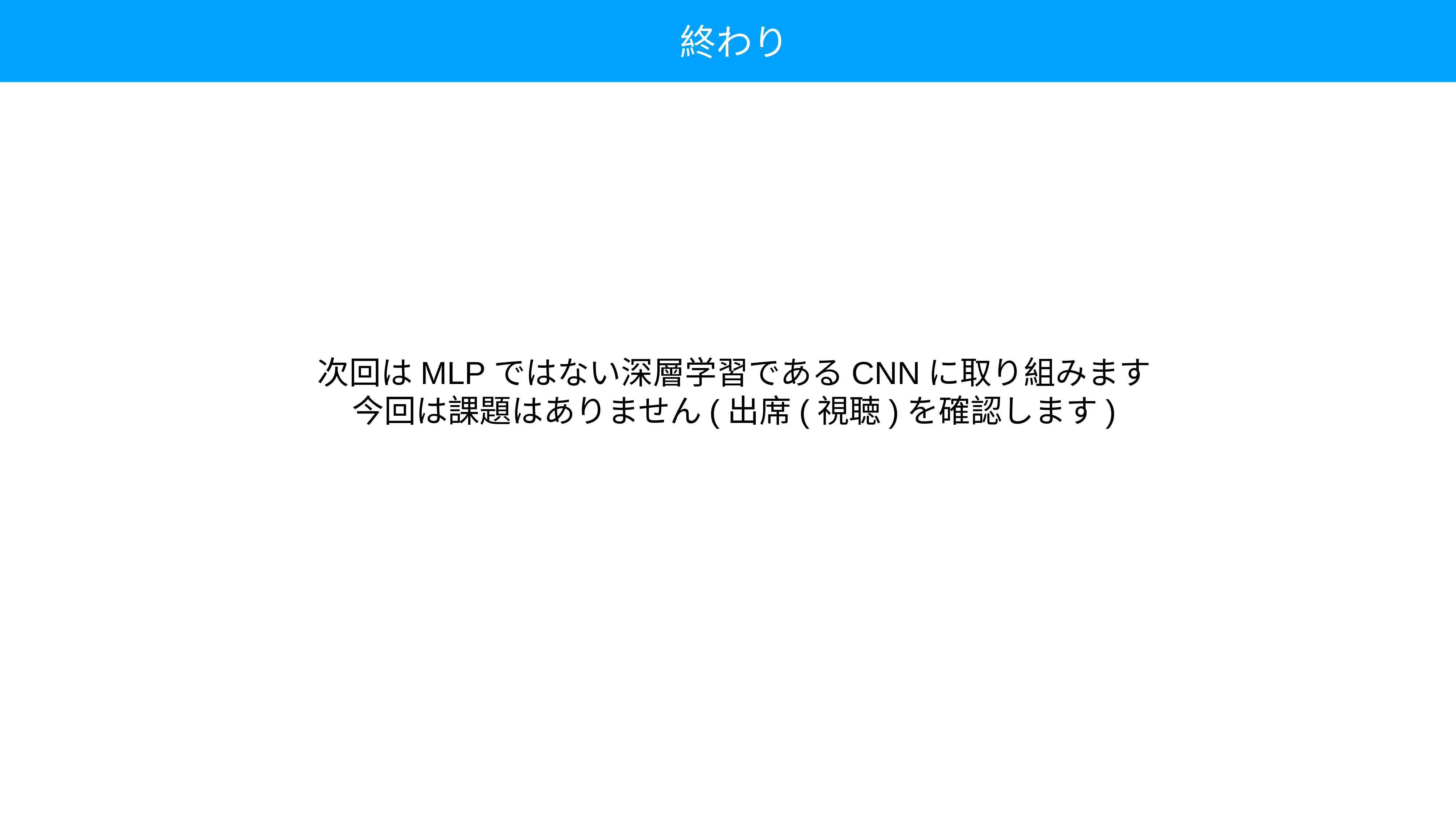

終わり
次回はMLPではない深層学習であるCNNに取り組みます
今回は課題はありません(出席(視聴)を確認します)